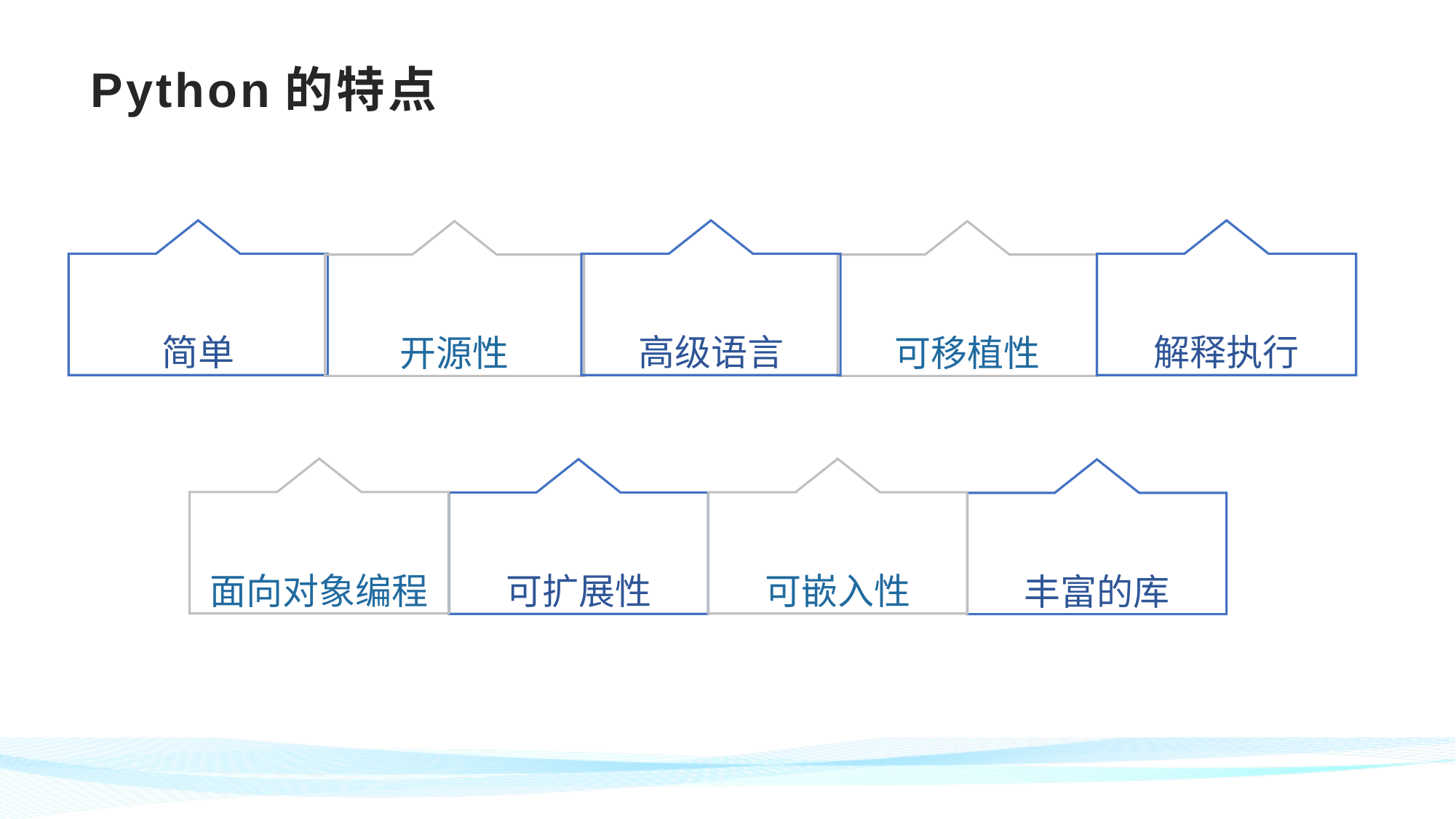

# Python的特点

简单

高级语言

解释执行

开源性

可移植性

面向对象编程

可嵌入性

可扩展性

丰富的库